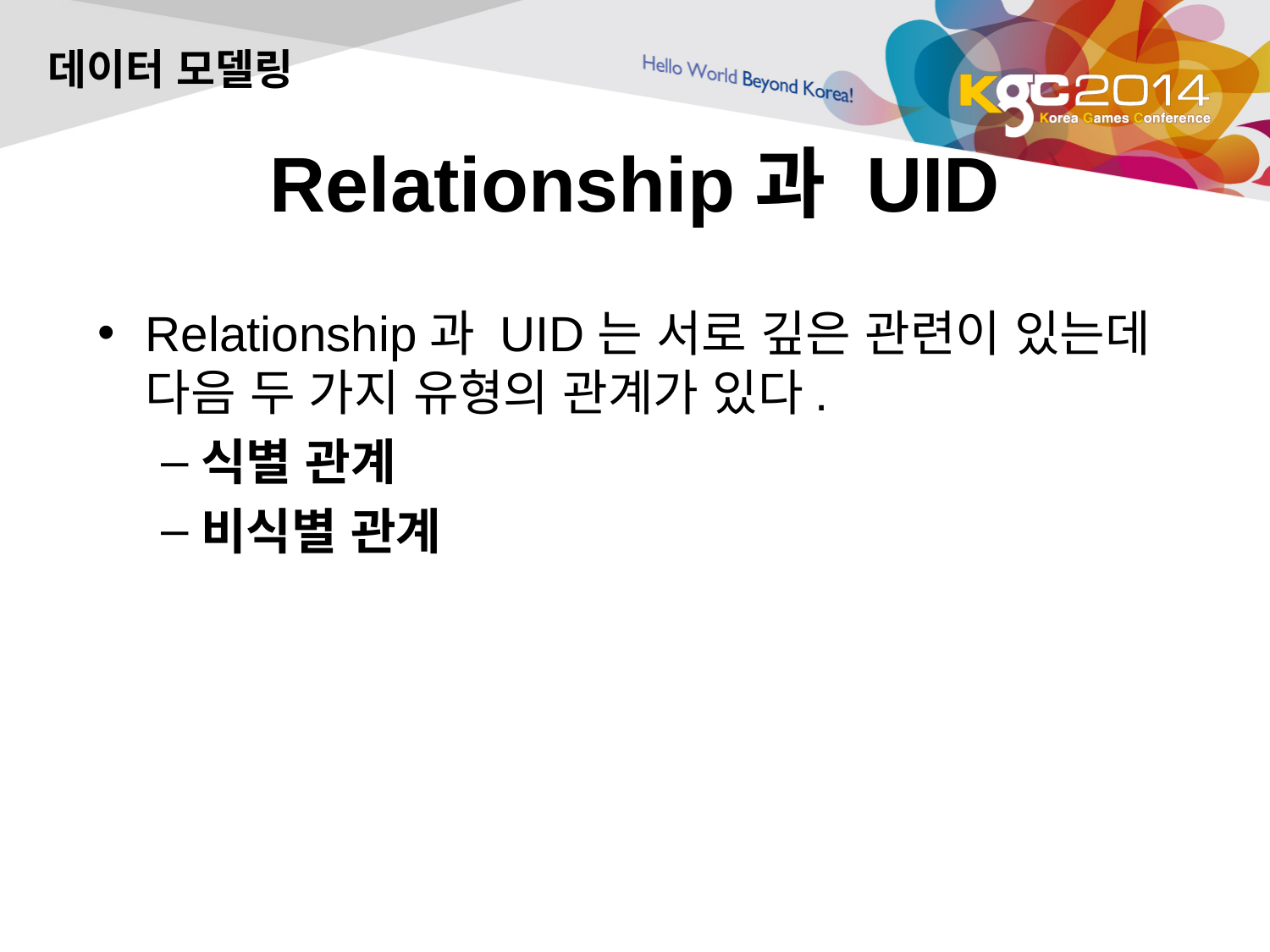

데이터 모델링
# Relationship과 UID
Relationship과 UID는 서로 깊은 관련이 있는데 다음 두 가지 유형의 관계가 있다.
식별 관계
비식별 관계